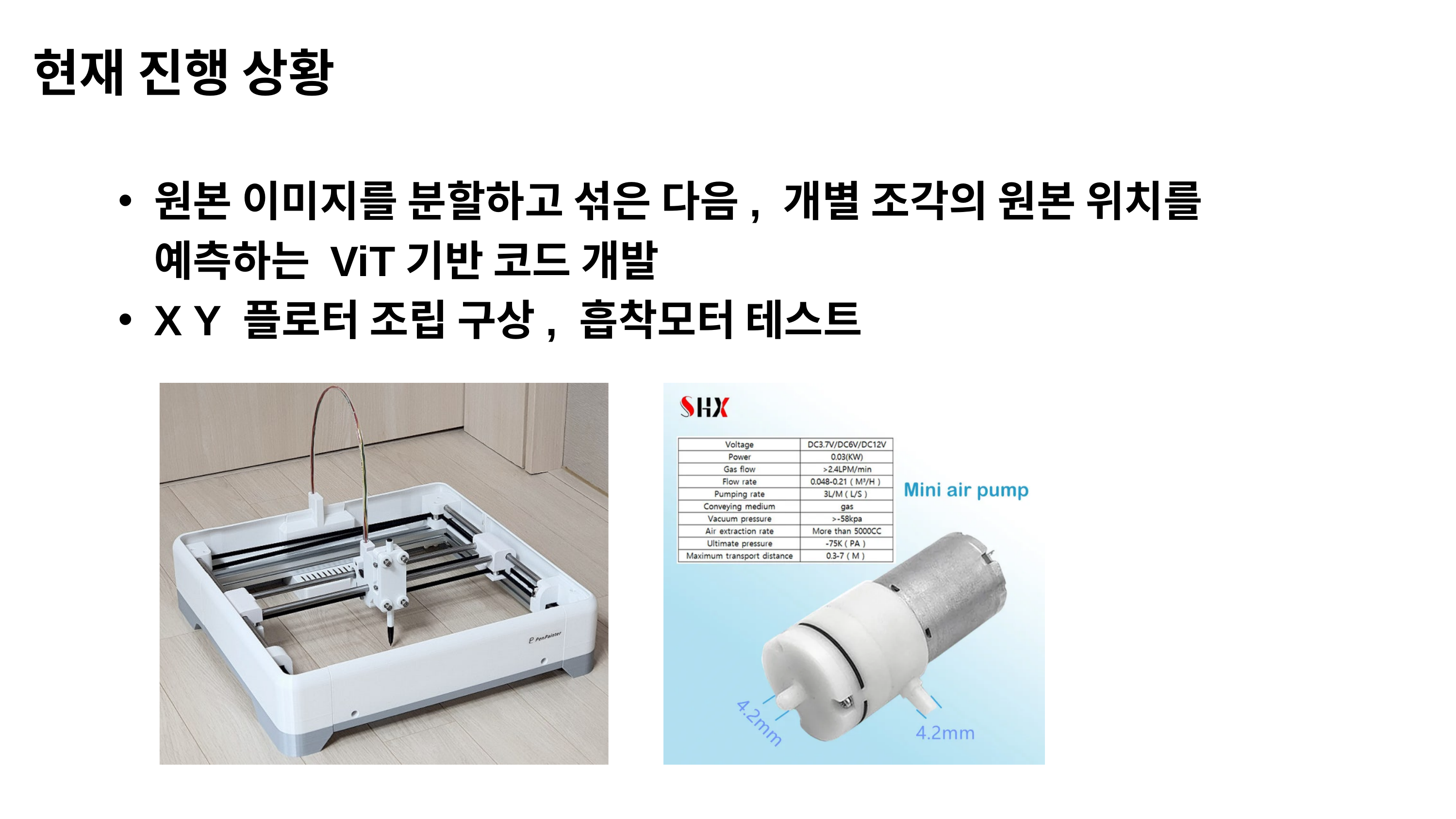

현재 진행 상황
원본 이미지를 분할하고 섞은 다음, 개별 조각의 원본 위치를 예측하는 ViT기반 코드 개발
X Y 플로터 조립 구상, 흡착모터 테스트